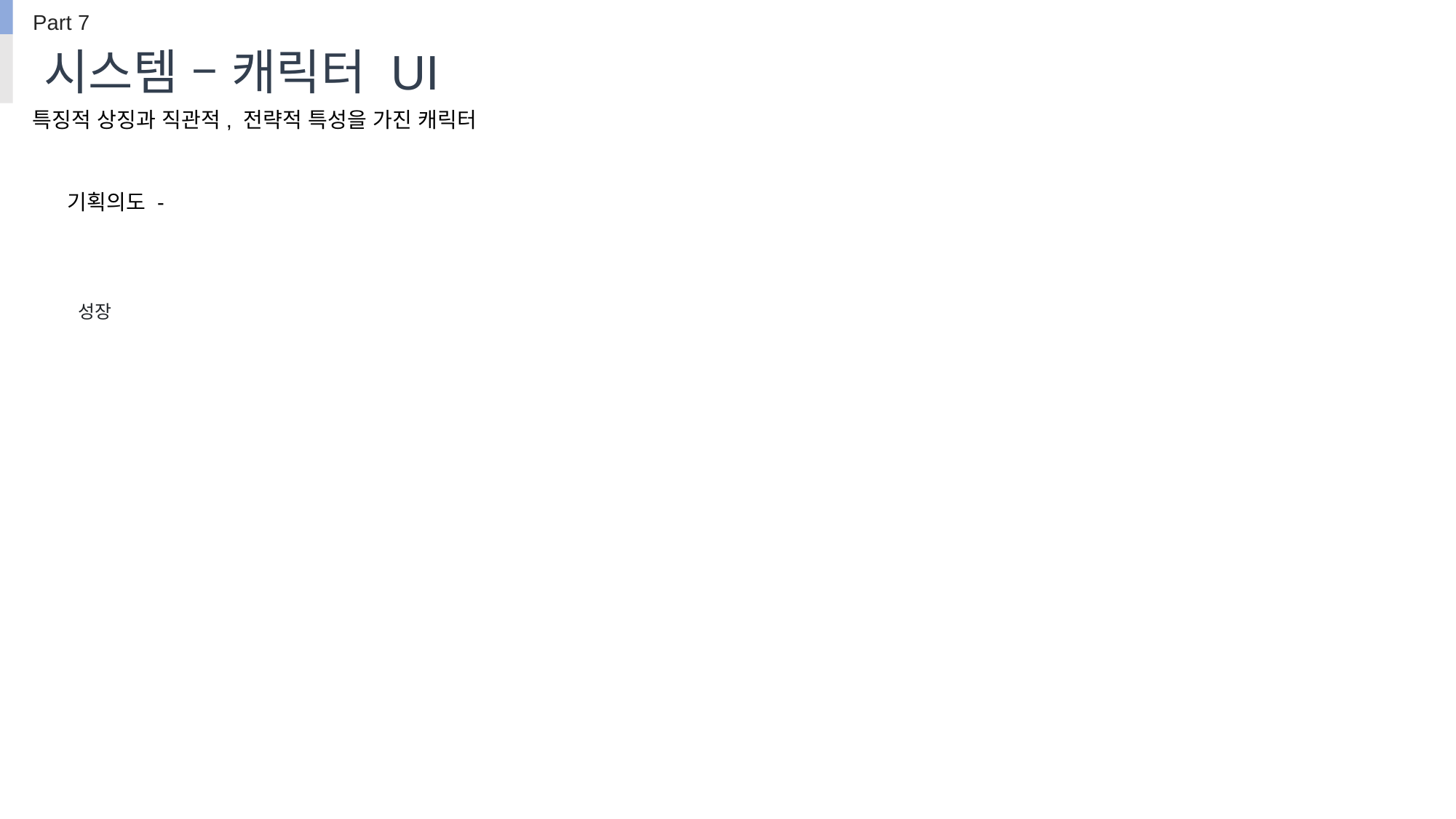

Part 7

시스템 – 캐릭터 UI
특징적 상징과 직관적, 전략적 특성을 가진 캐릭터
기획의도 -
성장